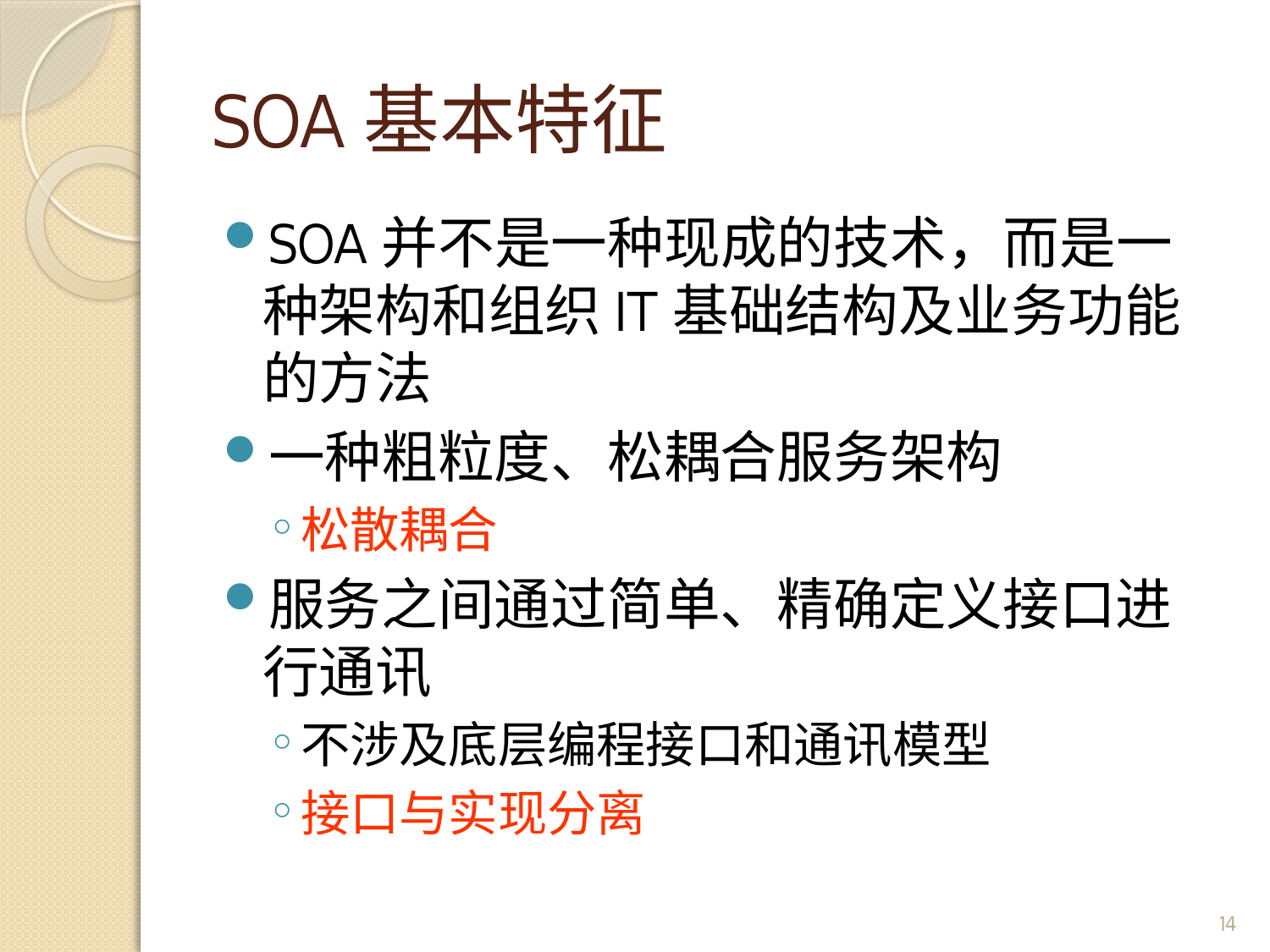

# SOA基本特征
SOA并不是一种现成的技术，而是一种架构和组织IT基础结构及业务功能的方法
一种粗粒度、松耦合服务架构
松散耦合
服务之间通过简单、精确定义接口进行通讯
不涉及底层编程接口和通讯模型
接口与实现分离

14